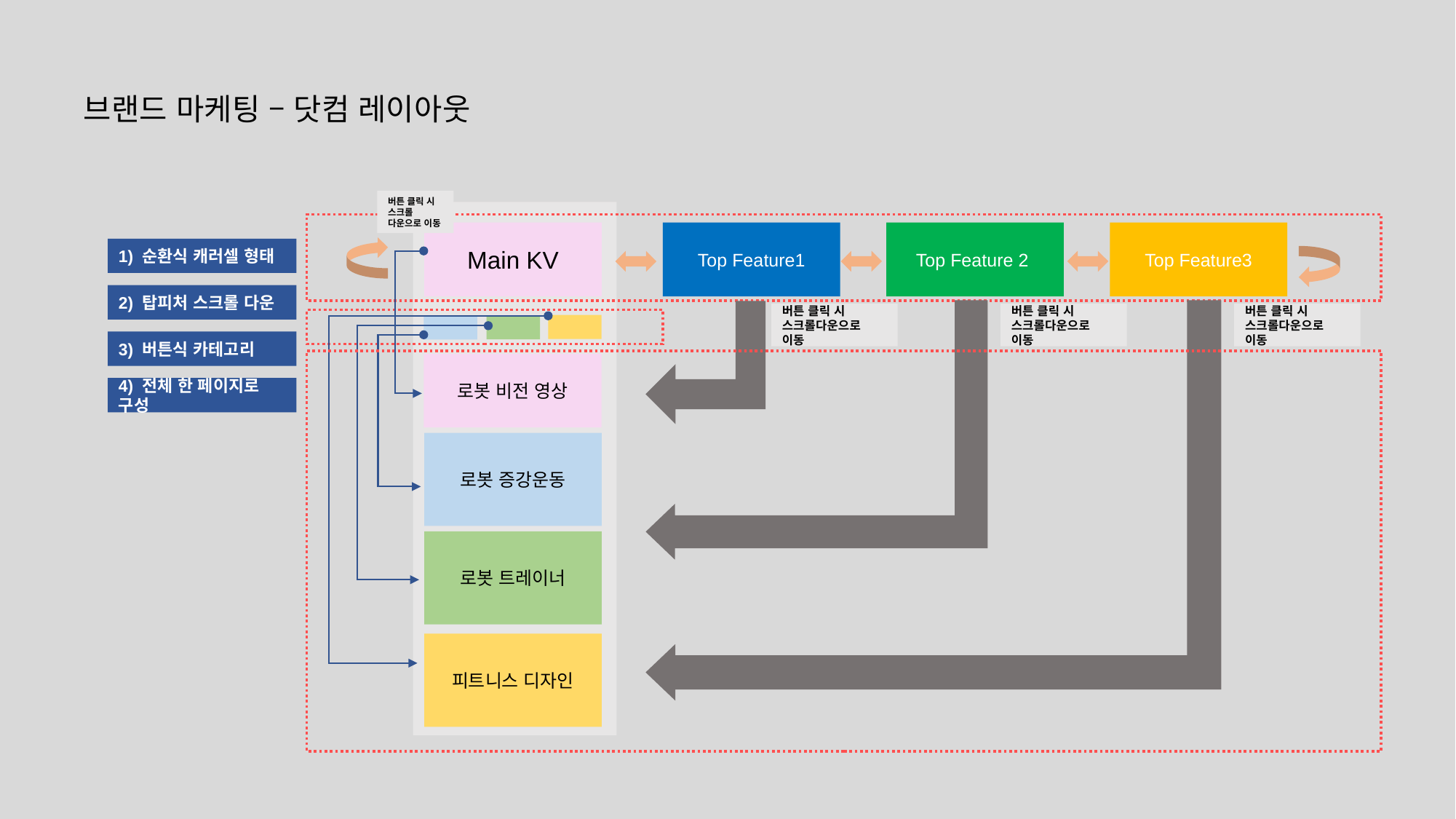

브랜드 마케팅 – 닷컴 레이아웃
버튼 클릭 시
스크롤
다운으로 이동

Main KV
Top Feature1
Top Feature 2
Top Feature3

1) 순환식 캐러셀 형태

2) 탑피처 스크롤 다운
버튼 클릭 시
스크롤다운으로 이동
버튼 클릭 시
스크롤다운으로 이동
버튼 클릭 시
스크롤다운으로 이동

3) 버튼식 카테고리

4) 전체 한 페이지로 구성
로봇 비전 영상
로봇 증강운동
로봇 트레이너
피트니스 디자인